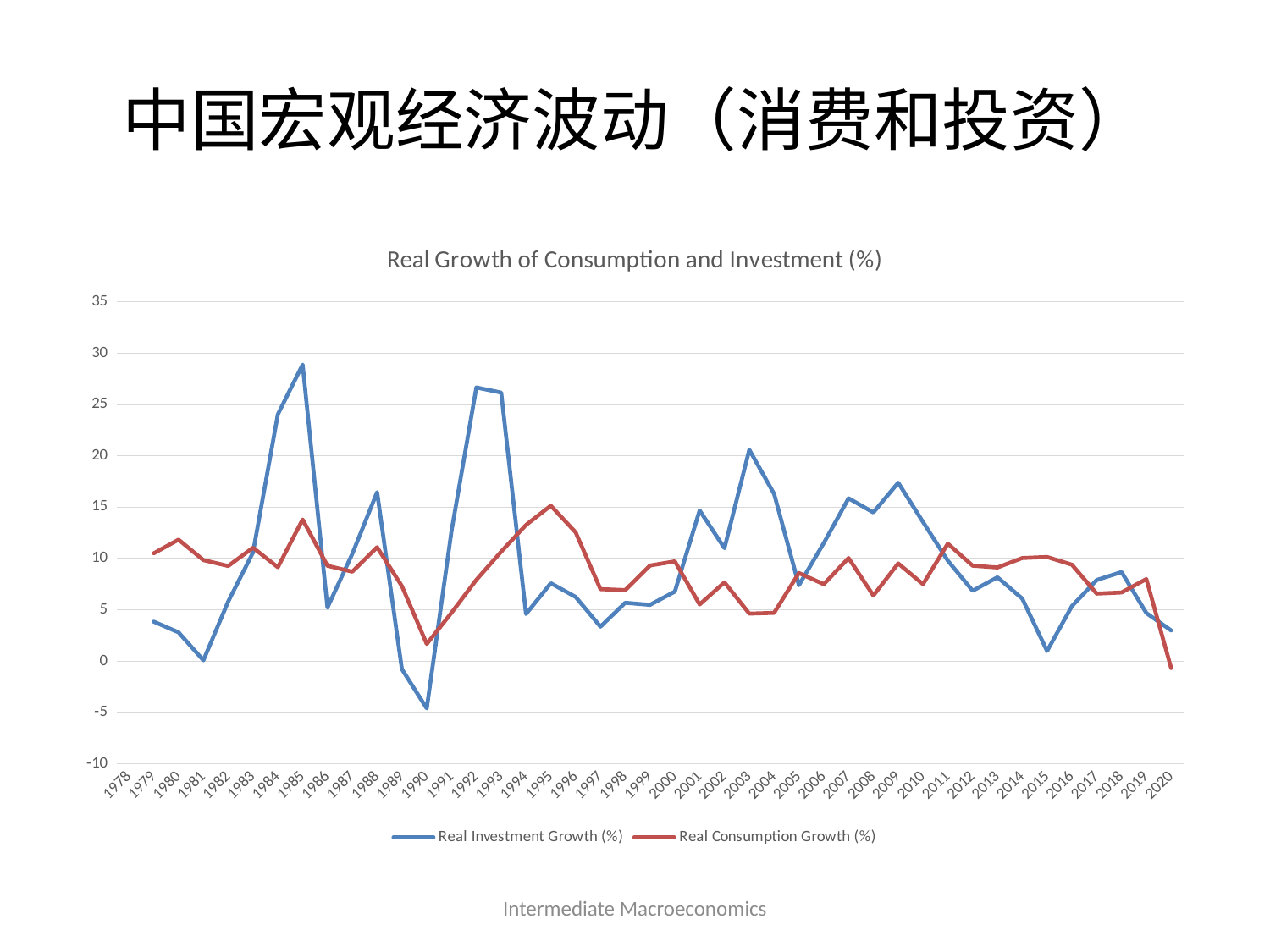

# 中国宏观经济波动（消费和投资）

### Chart: Real Growth of Consumption and Investment (%)

| Category | Real Investment Growth (%) | Real Consumption Growth (%) |
|---|---|---|
| 1978 | None | None |
| 1979 | 3.852016936837477 | 10.509913516961289 |
| 1980 | 2.808258708833433 | 11.838071595834588 |
| 1981 | 0.08133839425326084 | 9.847364064723507 |
| 1982 | 5.812163392537095 | 9.271746724974705 |
| 1983 | 10.582332307249832 | 11.055855154835736 |
| 1984 | 24.040548602325806 | 9.152202557912581 |
| 1985 | 28.891028609168302 | 13.801862781210183 |
| 1986 | 5.220769875745179 | 9.291225848270624 |
| 1987 | 10.455463186541092 | 8.719657175415119 |
| 1988 | 16.4600353002492 | 11.096459602135278 |
| 1989 | -0.7792071297718861 | 7.308923491365582 |
| 1990 | -4.600443221017492 | 1.6783423840761813 |
| 1991 | 12.712685287850833 | 4.726739202279195 |
| 1992 | 26.6579678748176 | 7.925269183712369 |
| 1993 | 26.15845489423938 | 10.667895483740853 |
| 1994 | 4.593968232506329 | 13.272294869953537 |
| 1995 | 7.5947030838080964 | 15.14758189413239 |
| 1996 | 6.2544848110205775 | 12.553434626740433 |
| 1997 | 3.3626629088004067 | 7.01357285633355 |
| 1998 | 5.692662739610599 | 6.928509967781382 |
| 1999 | 5.484607377293438 | 9.318483608686613 |
| 2000 | 6.783115337911272 | 9.726874671929009 |
| 2001 | 14.688044065087546 | 5.524783332340255 |
| 2002 | 11.012360767554874 | 7.678851494430461 |
| 2003 | 20.589375219433137 | 4.6351523634943215 |
| 2004 | 16.303160794975224 | 4.7072300202513295 |
| 2005 | 7.398897955357153 | 8.585713564585685 |
| 2006 | 11.503367255641184 | 7.496205769009534 |
| 2007 | 15.867606942762835 | 10.04779886200513 |
| 2008 | 14.490532049230831 | 6.3896195934678435 |
| 2009 | 17.38889657428311 | 9.520921913256618 |
| 2010 | 13.562790931766022 | 7.501141730874616 |
| 2011 | 9.79547430180434 | 11.446832346968305 |
| 2012 | 6.858484841706192 | 9.303466206970779 |
| 2013 | 8.171063419530089 | 9.12621402771132 |
| 2014 | 6.094495772799191 | 10.048268277381345 |
| 2015 | 0.9932772066589601 | 10.147207887804877 |
| 2016 | 5.357470040754797 | 9.40019434166719 |
| 2017 | 7.905305715789046 | 6.581532022271985 |
| 2018 | 8.686007860469847 | 6.691983408168212 |
| 2019 | 4.6872208747636535 | 7.9982217675957035 |
| 2020 | 2.9926679267159084 | -0.6705158337784178 |
Intermediate Macroeconomics